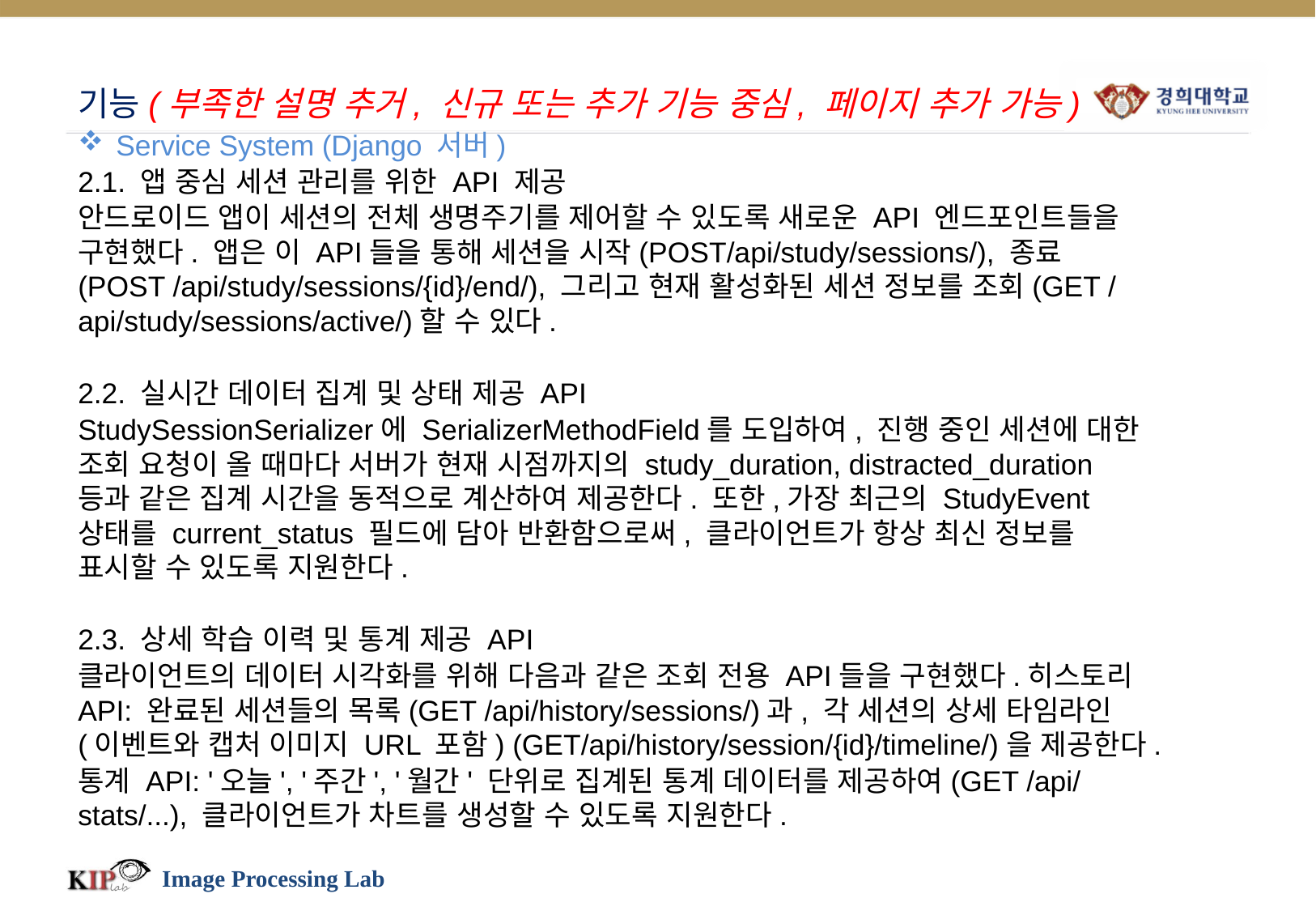

# 기능(부족한 설명 추거, 신규 또는 추가 기능 중심, 페이지 추가 가능)
Service System (Django 서버)
2.1. 앱 중심 세션 관리를 위한 API 제공
안드로이드 앱이 세션의 전체 생명주기를 제어할 수 있도록 새로운 API 엔드포인트들을 구현했다. 앱은 이 API들을 통해 세션을 시작(POST/api/study/sessions/), 종료(POST /api/study/sessions/{id}/end/), 그리고 현재 활성화된 세션 정보를 조회(GET /api/study/sessions/active/)할 수 있다.

2.2. 실시간 데이터 집계 및 상태 제공 API
StudySessionSerializer에 SerializerMethodField를 도입하여, 진행 중인 세션에 대한 조회 요청이 올 때마다 서버가 현재 시점까지의 study_duration, distracted_duration 등과 같은 집계 시간을 동적으로 계산하여 제공한다. 또한,가장 최근의 StudyEvent 상태를 current_status 필드에 담아 반환함으로써, 클라이언트가 항상 최신 정보를 표시할 수 있도록 지원한다.

2.3. 상세 학습 이력 및 통계 제공 API
클라이언트의 데이터 시각화를 위해 다음과 같은 조회 전용 API들을 구현했다.히스토리 API: 완료된 세션들의 목록(GET /api/history/sessions/)과, 각 세션의 상세 타임라인(이벤트와 캡처 이미지 URL 포함) (GET/api/history/session/{id}/timeline/)을 제공한다.
통계 API: '오늘', '주간', '월간' 단위로 집계된 통계 데이터를 제공하여(GET /api/stats/...), 클라이언트가 차트를 생성할 수 있도록 지원한다.
Image Processing Lab